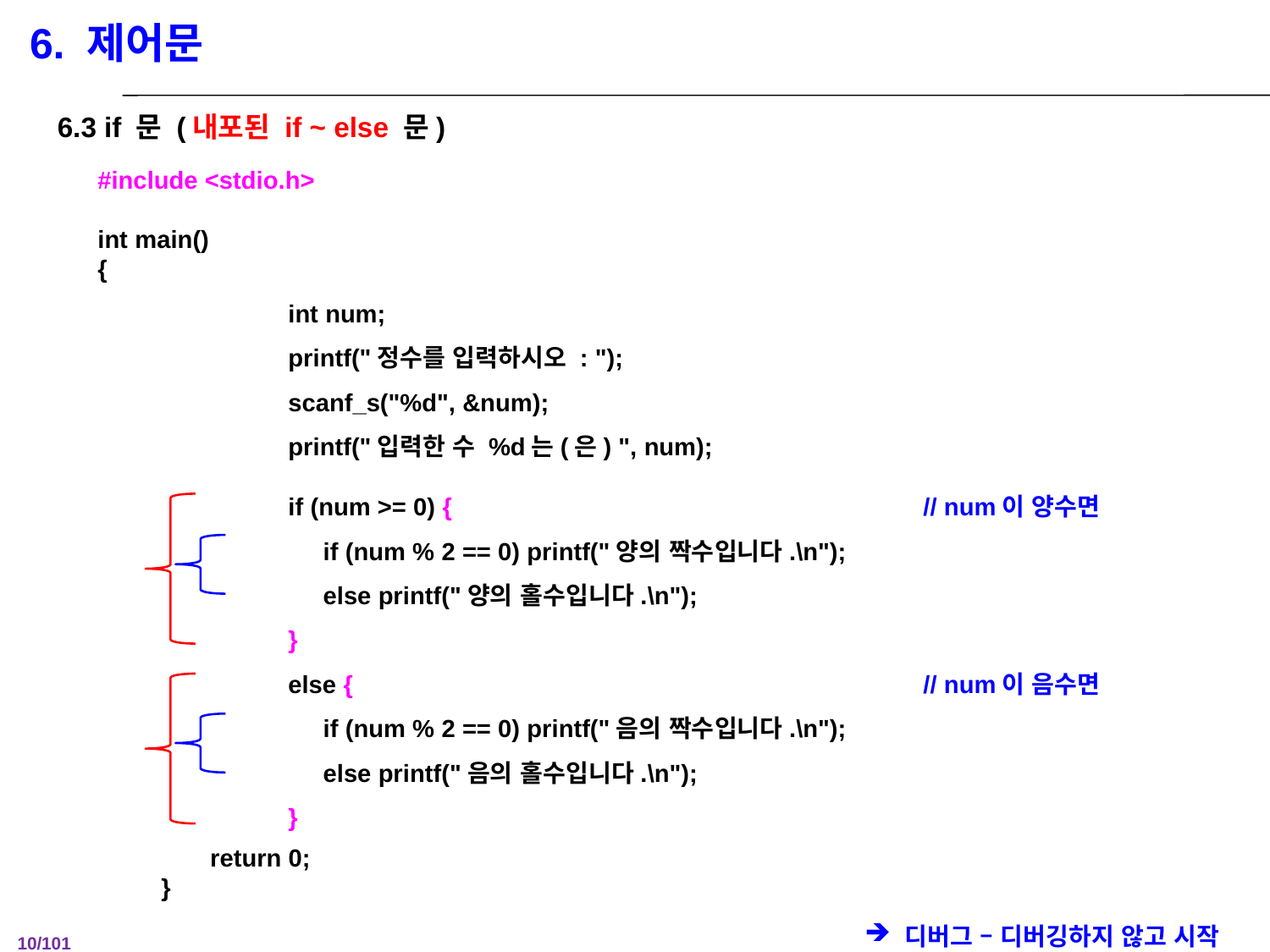

6. 제어문
6.3 if 문 (내포된 if ~ else 문)
#include <stdio.h>

int main()
{
	int num;
	printf("정수를 입력하시오 : ");
	scanf_s("%d", &num);
	printf("입력한 수 %d는(은) ", num);

	if (num >= 0) {				// num이 양수면
	     if (num % 2 == 0) printf("양의 짝수입니다.\n");
	     else printf("양의 홀수입니다.\n");
	}
	else {					// num이 음수면
	     if (num % 2 == 0) printf("음의 짝수입니다.\n");
	     else printf("음의 홀수입니다.\n");
	}

       return 0;
}

디버그 – 디버깅하지 않고 시작